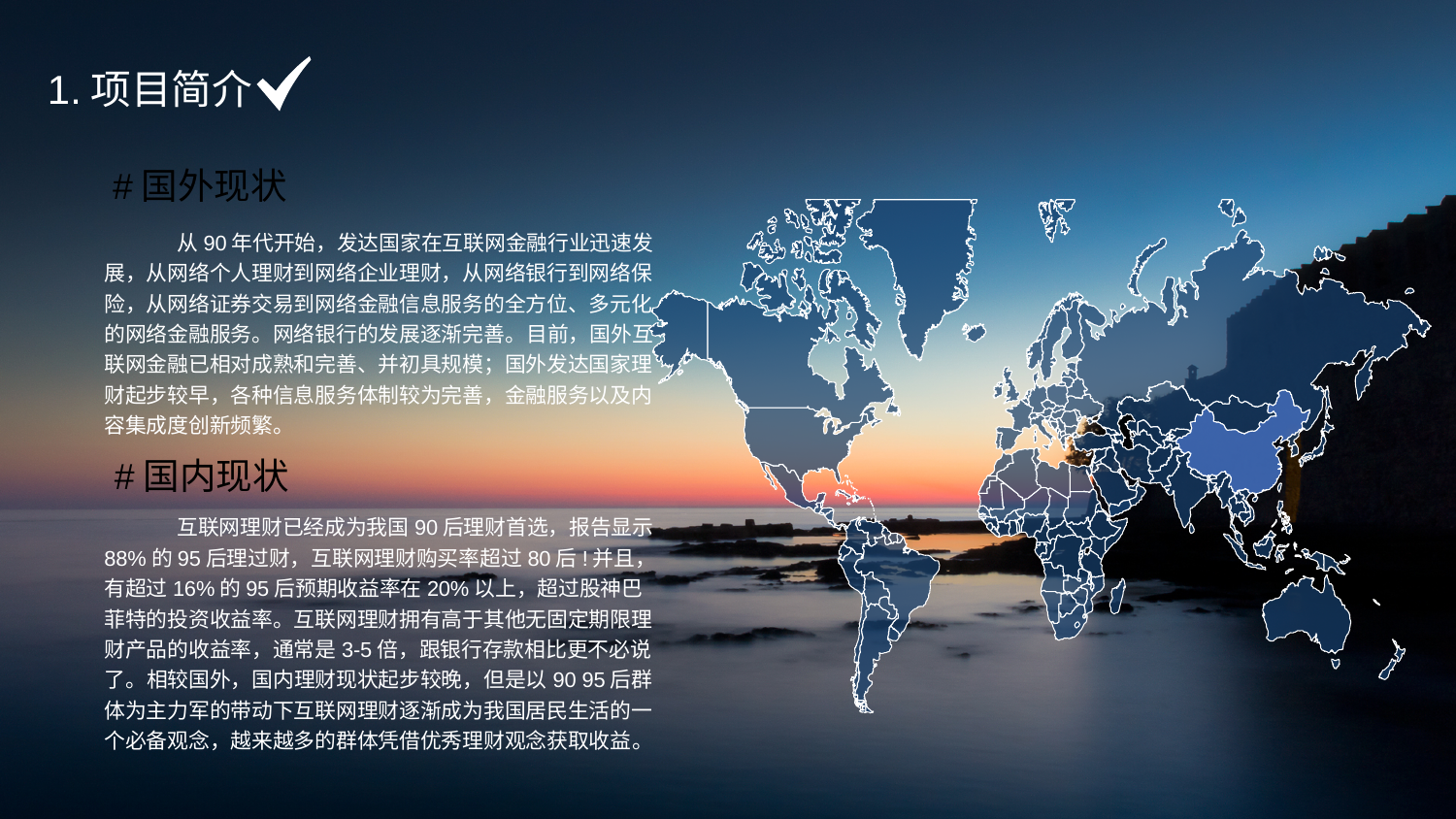

1.项目简介
#国外现状

从90年代开始，发达国家在互联网金融行业迅速发展，从网络个人理财到网络企业理财，从网络银行到网络保险，从网络证券交易到网络金融信息服务的全方位、多元化的网络金融服务。网络银行的发展逐渐完善。目前，国外互联网金融已相对成熟和完善、并初具规模；国外发达国家理财起步较早，各种信息服务体制较为完善，金融服务以及内容集成度创新频繁。
#国内现状
互联网理财已经成为我国90后理财首选，报告显示88%的95后理过财，互联网理财购买率超过80后!并且，有超过16%的95后预期收益率在20%以上，超过股神巴菲特的投资收益率。互联网理财拥有高于其他无固定期限理财产品的收益率，通常是3-5倍，跟银行存款相比更不必说了。相较国外，国内理财现状起步较晚，但是以90 95后群体为主力军的带动下互联网理财逐渐成为我国居民生活的一个必备观念，越来越多的群体凭借优秀理财观念获取收益。